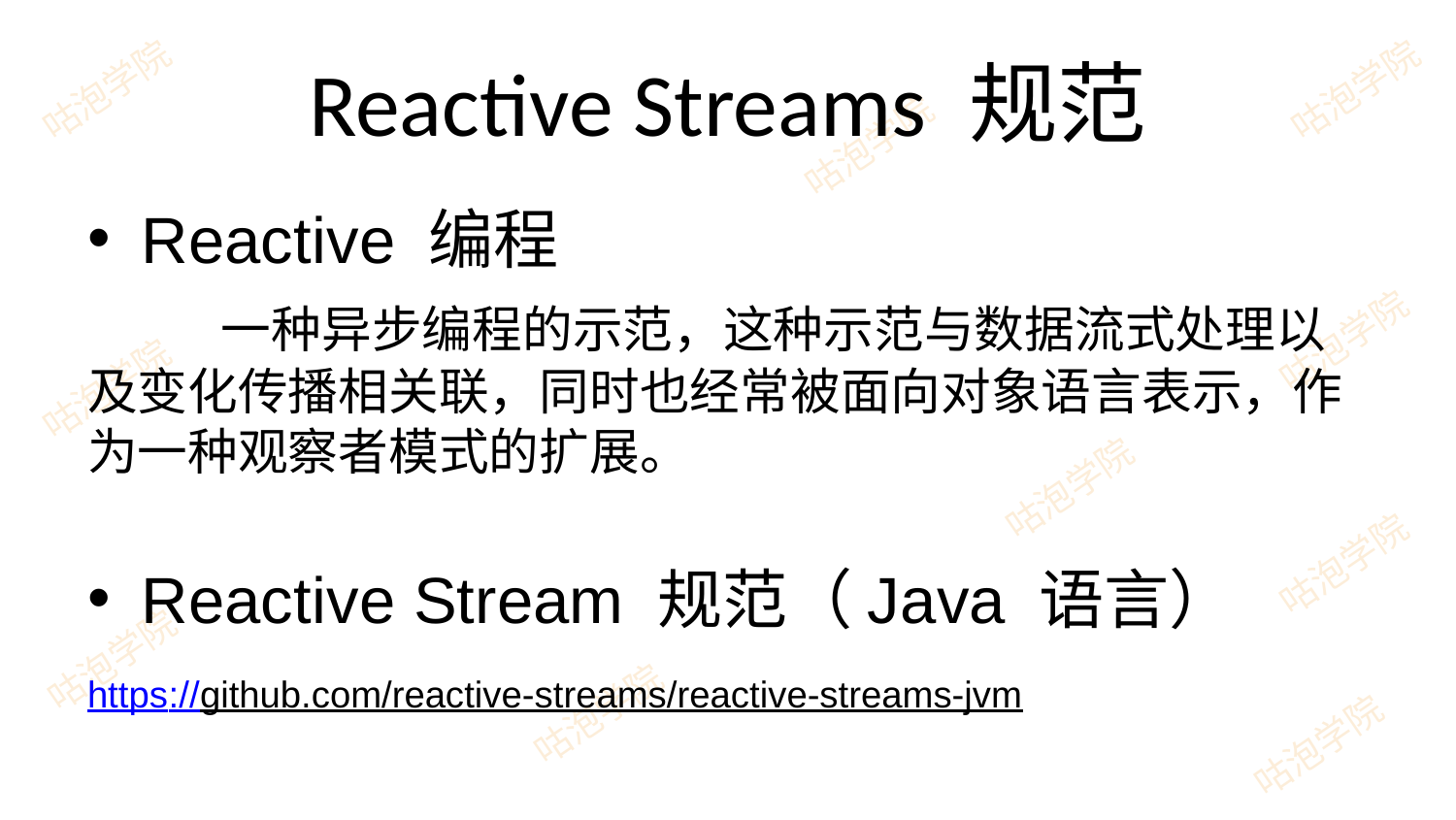

# Reactive Streams 规范
Reactive 编程
	一种异步编程的示范，这种示范与数据流式处理以及变化传播相关联，同时也经常被面向对象语言表示，作为一种观察者模式的扩展。

Reactive Stream 规范（Java 语言）
https://github.com/reactive-streams/reactive-streams-jvm